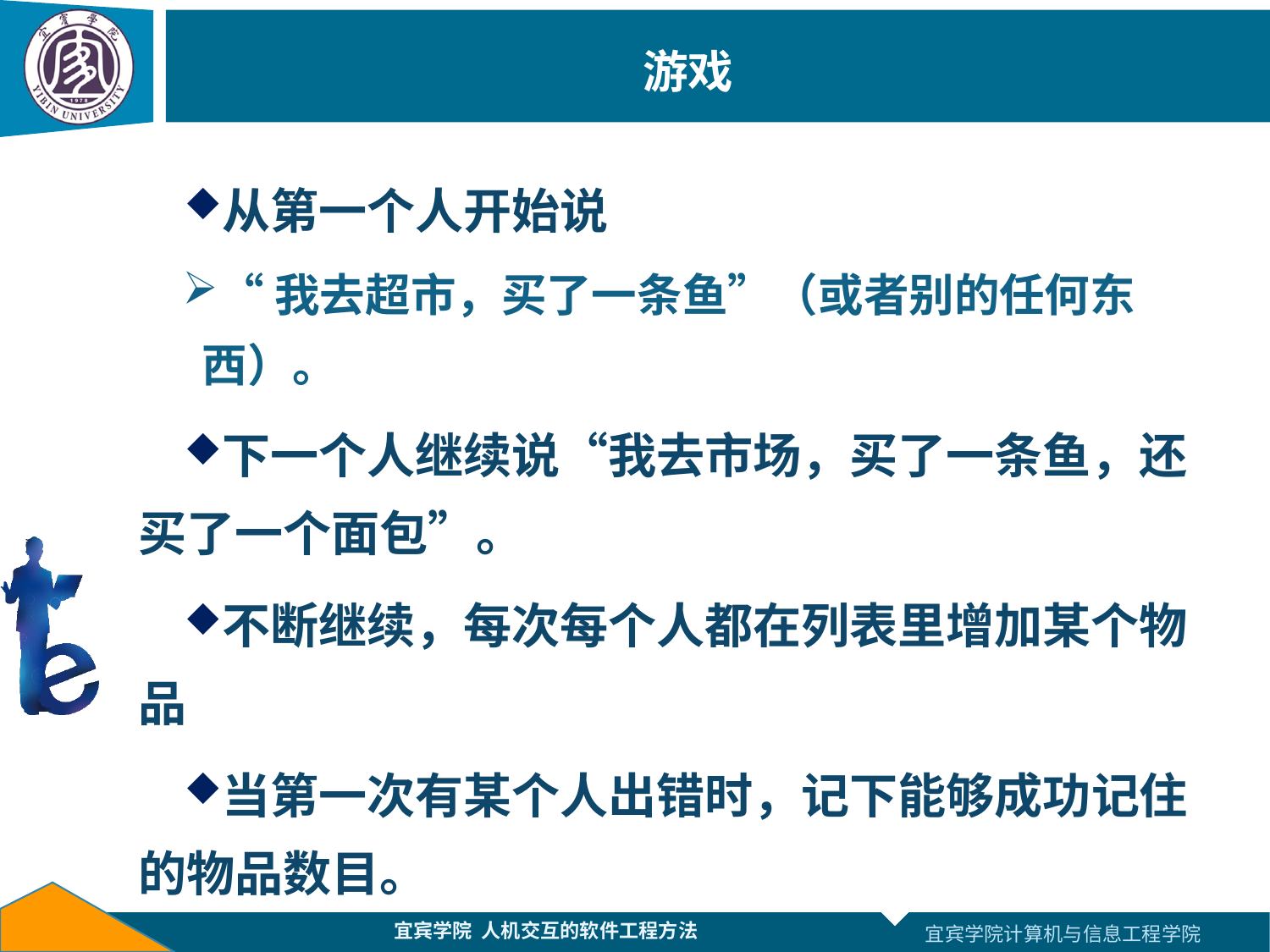

# 游戏
从第一个人开始说
“我去超市，买了一条鱼”（或者别的任何东西）。
下一个人继续说“我去市场，买了一条鱼，还买了一个面包”。
不断继续，每次每个人都在列表里增加某个物品
当第一次有某个人出错时，记下能够成功记住的物品数目。
38
宜宾学院  人机交互的软件工程方法